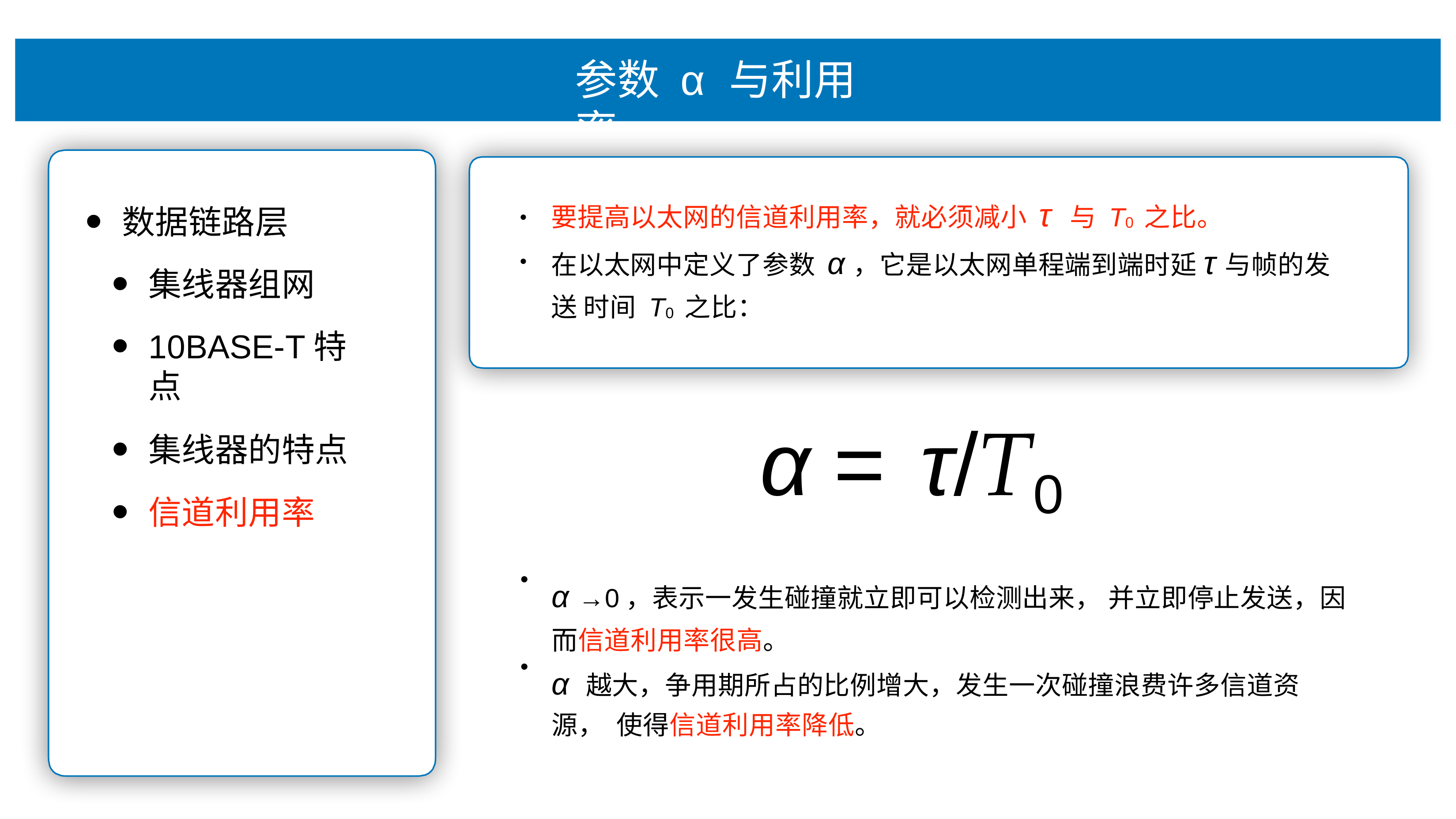

# 参数 α 与利⽤率

要提⾼以太⽹的信道利⽤率，就必须减⼩ τ 与 T0 之⽐。
在以太⽹中定义了参数 α，它是以太⽹单程端到端时延τ与帧的发送 时间 T0 之⽐：
数据链路层
集线器组⽹
10BASE-T特点
集线器的特点
信道利⽤率
•
•
α = τ/T0
α →0，表示⼀发⽣碰撞就⽴即可以检测出来， 并⽴即停⽌发送，因
⽽信道利⽤率很⾼。
α 越⼤，争⽤期所占的⽐例增⼤，发⽣⼀次碰撞浪费许多信道资源，  使得信道利⽤率降低。
•
•